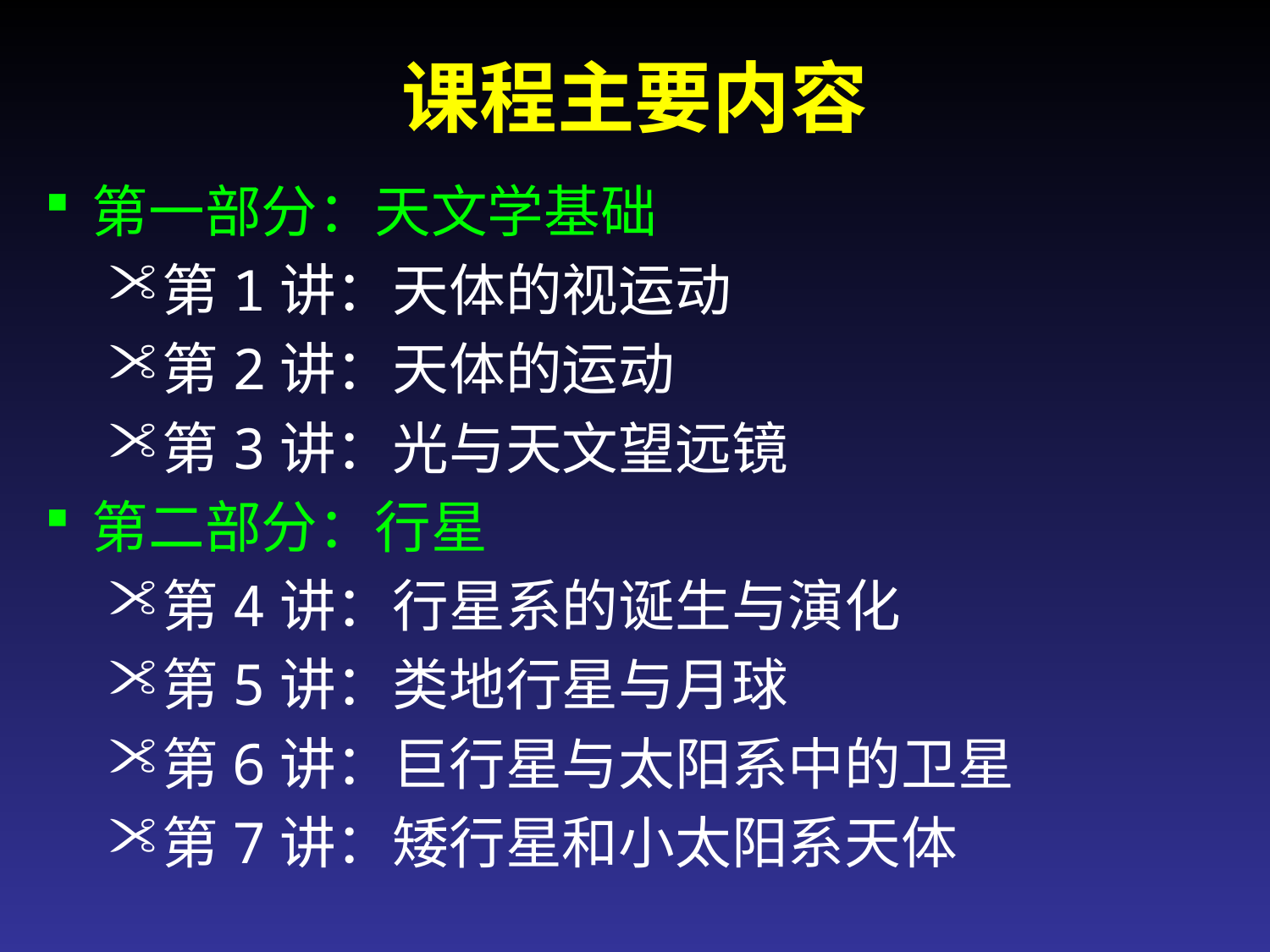

# 课程主要内容
第一部分：天文学基础
第1讲：天体的视运动
第2讲：天体的运动
第3讲：光与天文望远镜
第二部分：行星
第4讲：行星系的诞生与演化
第5讲：类地行星与月球
第6讲：巨行星与太阳系中的卫星
第7讲：矮行星和小太阳系天体